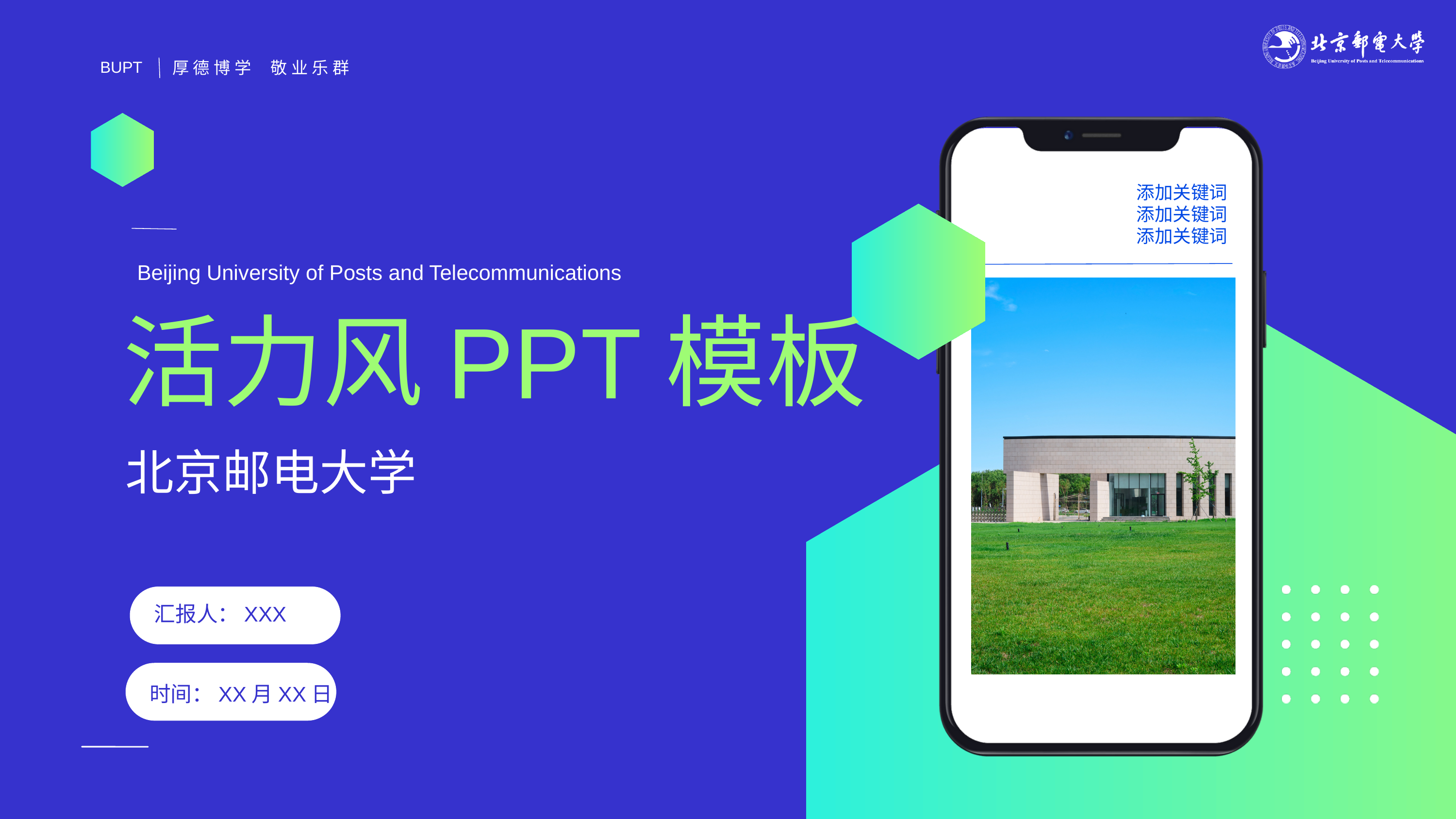

BUPT
厚德博学  敬业乐群

添加关键词
添加关键词
添加关键词

Beijing University of Posts and Telecommunications

活力风PPT模板

北京邮电大学

汇报人：XXX

时间：XX月XX日